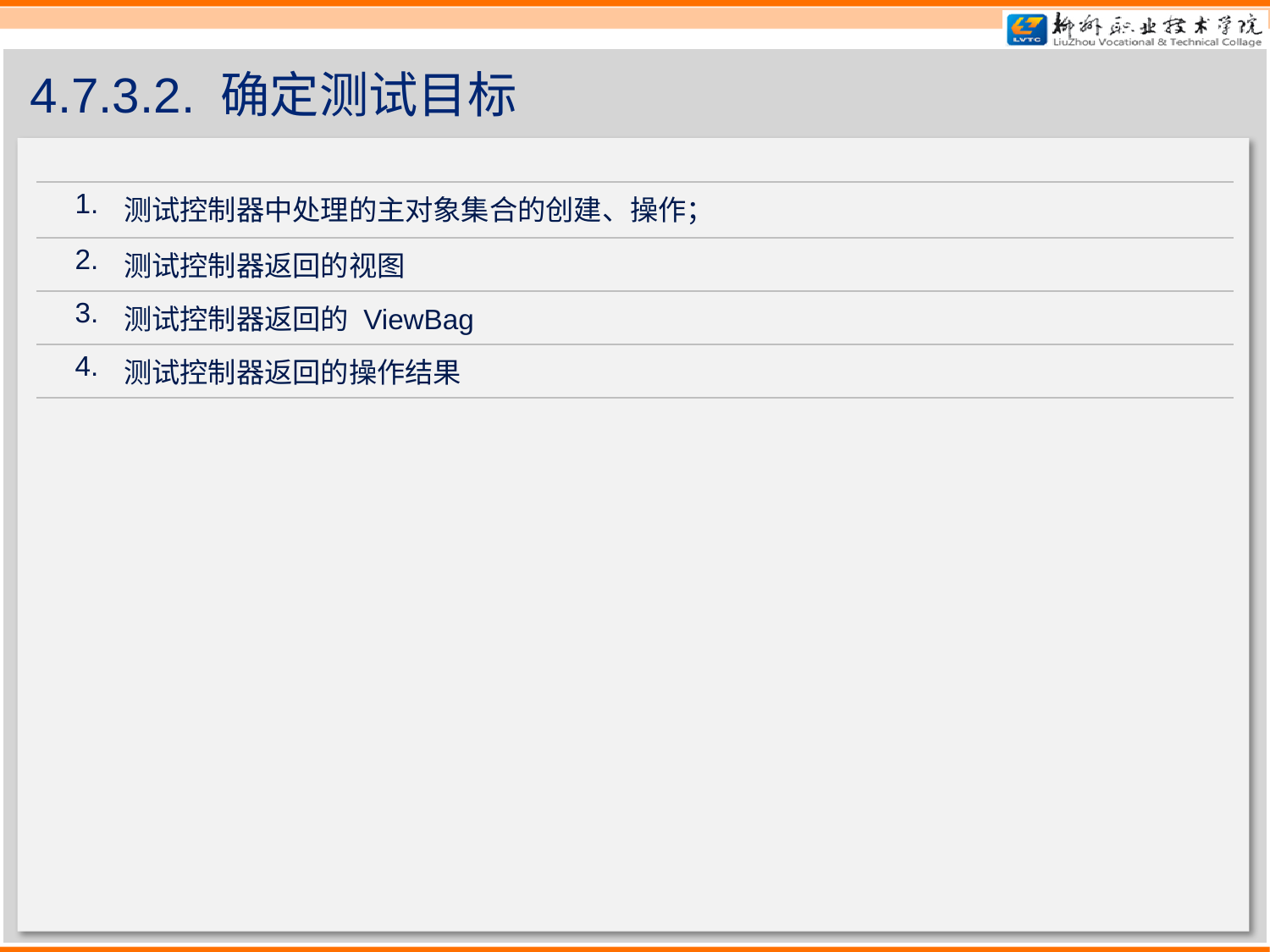

# 4.7.3.2. 确定测试目标
| 1. | 测试控制器中处理的主对象集合的创建、操作； |
| --- | --- |
| 2. | 测试控制器返回的视图 |
| 3. | 测试控制器返回的 ViewBag |
| 4. | 测试控制器返回的操作结果 |